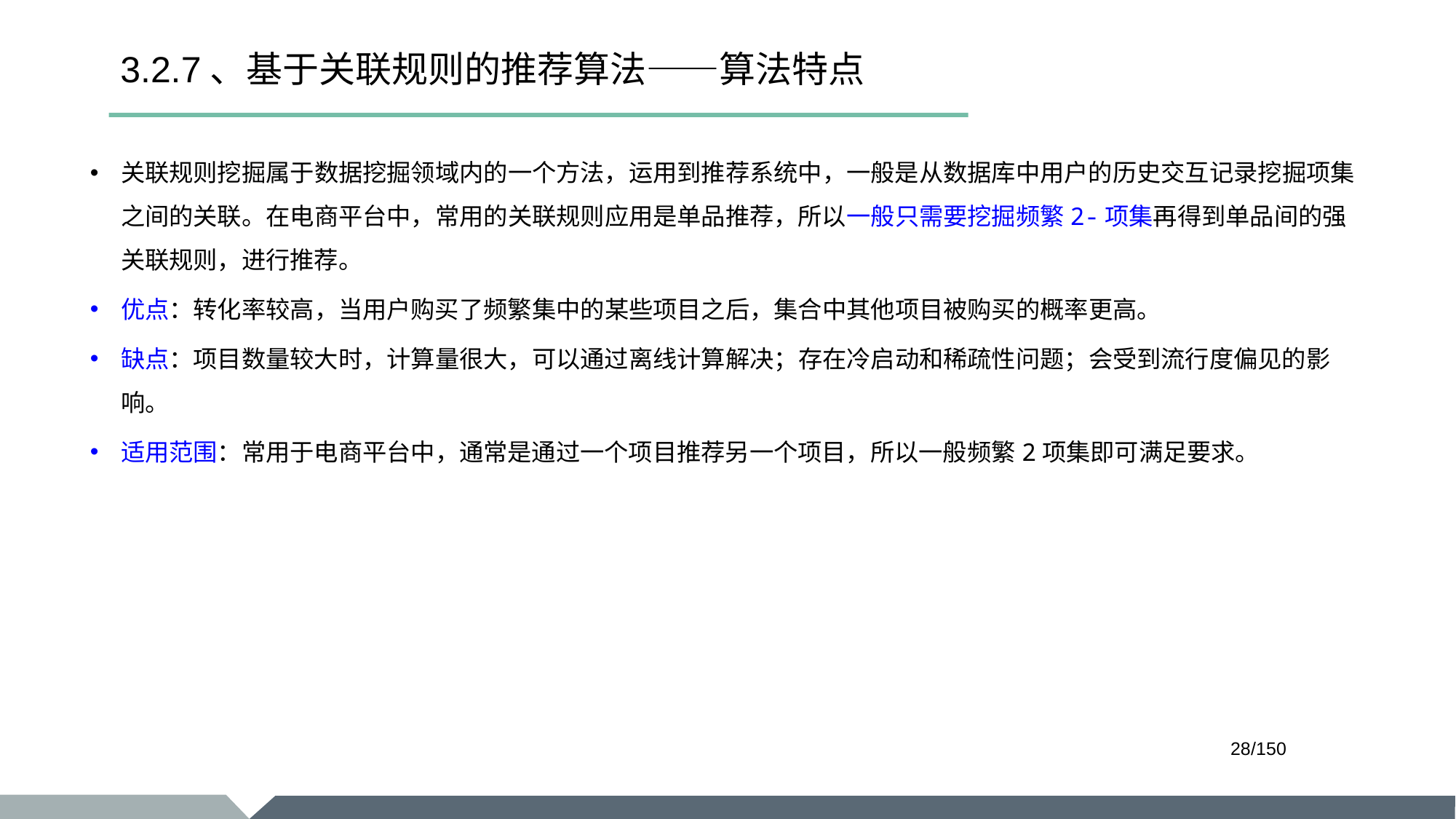

# 3.2.7、基于关联规则的推荐算法——算法特点
关联规则挖掘属于数据挖掘领域内的一个方法，运用到推荐系统中，一般是从数据库中用户的历史交互记录挖掘项集之间的关联。在电商平台中，常用的关联规则应用是单品推荐，所以一般只需要挖掘频繁2-项集再得到单品间的强关联规则，进行推荐。
优点：转化率较高，当用户购买了频繁集中的某些项目之后，集合中其他项目被购买的概率更高。
缺点：项目数量较大时，计算量很大，可以通过离线计算解决；存在冷启动和稀疏性问题；会受到流行度偏见的影响。
适用范围：常用于电商平台中，通常是通过一个项目推荐另一个项目，所以一般频繁2项集即可满足要求。

28/150